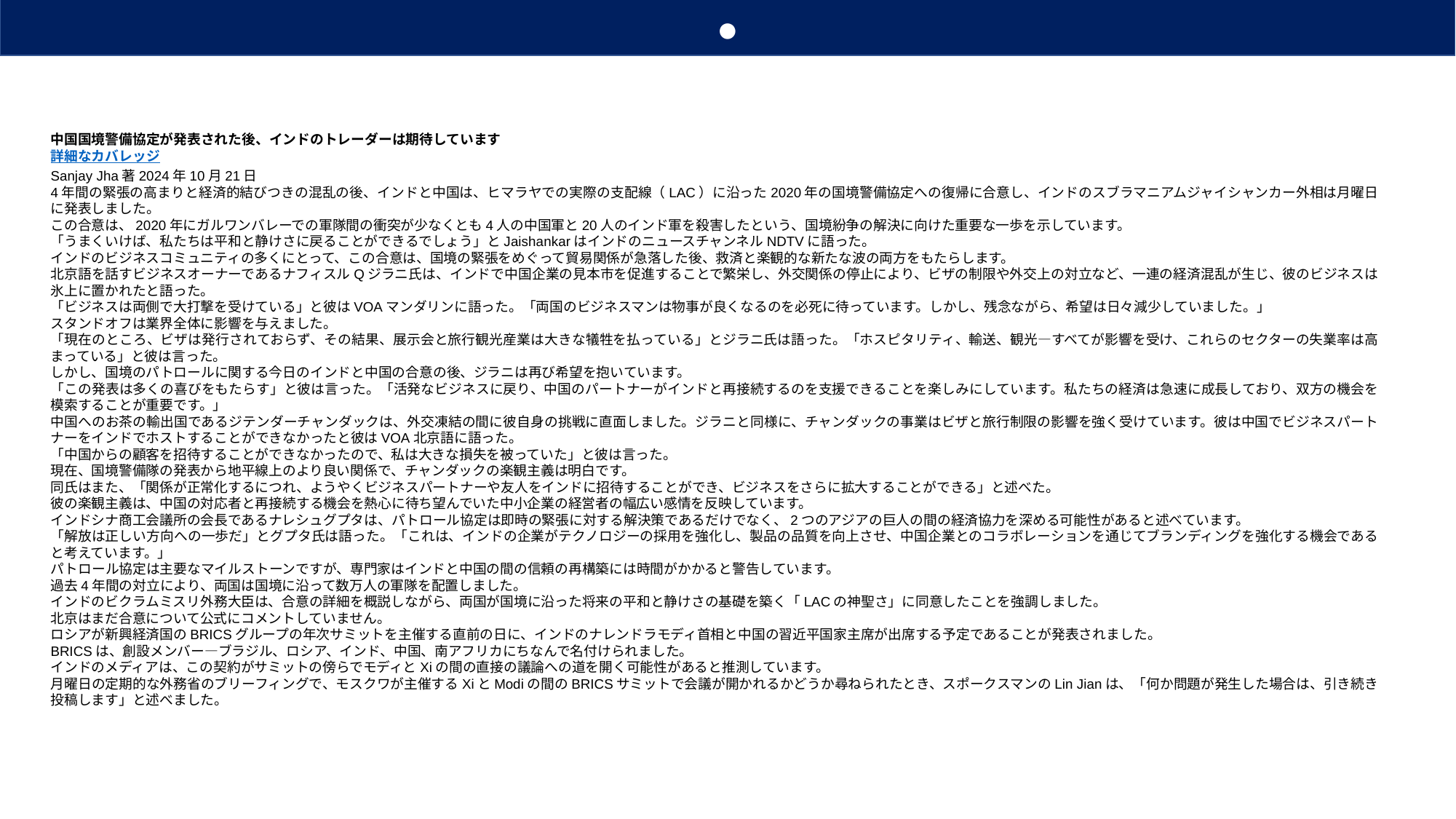

●
中国国境警備協定が発表された後、インドのトレーダーは期待しています
詳細なカバレッジ
Sanjay Jha著2024年10月21日
4年間の緊張の高まりと経済的結びつきの混乱の後、インドと中国は、ヒマラヤでの実際の支配線（LAC）に沿った2020年の国境警備協定への復帰に合意し、インドのスブラマニアムジャイシャンカー外相は月曜日に発表しました。
この合意は、2020年にガルワンバレーでの軍隊間の衝突が少なくとも4人の中国軍と20人のインド軍を殺害したという、国境紛争の解決に向けた重要な一歩を示しています。
「うまくいけば、私たちは平和と静けさに戻ることができるでしょう」とJaishankarはインドのニュースチャンネルNDTVに語った。
インドのビジネスコミュニティの多くにとって、この合意は、国境の緊張をめぐって貿易関係が急落した後、救済と楽観的な新たな波の両方をもたらします。
北京語を話すビジネスオーナーであるナフィスルQジラニ氏は、インドで中国企業の見本市を促進することで繁栄し、外交関係の停止により、ビザの制限や外交上の対立など、一連の経済混乱が生じ、彼のビジネスは氷上に置かれたと語った。
「ビジネスは両側で大打撃を受けている」と彼はVOAマンダリンに語った。「両国のビジネスマンは物事が良くなるのを必死に待っています。しかし、残念ながら、希望は日々減少していました。」
スタンドオフは業界全体に影響を与えました。
「現在のところ、ビザは発行されておらず、その結果、展示会と旅行観光産業は大きな犠牲を払っている」とジラニ氏は語った。「ホスピタリティ、輸送、観光—すべてが影響を受け、これらのセクターの失業率は高まっている」と彼は言った。
しかし、国境のパトロールに関する今日のインドと中国の合意の後、ジラニは再び希望を抱いています。
「この発表は多くの喜びをもたらす」と彼は言った。「活発なビジネスに戻り、中国のパートナーがインドと再接続するのを支援できることを楽しみにしています。私たちの経済は急速に成長しており、双方の機会を模索することが重要です。」
中国へのお茶の輸出国であるジテンダーチャンダックは、外交凍結の間に彼自身の挑戦に直面しました。ジラニと同様に、チャンダックの事業はビザと旅行制限の影響を強く受けています。彼は中国でビジネスパートナーをインドでホストすることができなかったと彼はVOA北京語に語った。
「中国からの顧客を招待することができなかったので、私は大きな損失を被っていた」と彼は言った。
現在、国境警備隊の発表から地平線上のより良い関係で、チャンダックの楽観主義は明白です。
同氏はまた、「関係が正常化するにつれ、ようやくビジネスパートナーや友人をインドに招待することができ、ビジネスをさらに拡大することができる」と述べた。
彼の楽観主義は、中国の対応者と再接続する機会を熱心に待ち望んでいた中小企業の経営者の幅広い感情を反映しています。
インドシナ商工会議所の会長であるナレシュグプタは、パトロール協定は即時の緊張に対する解決策であるだけでなく、2つのアジアの巨人の間の経済協力を深める可能性があると述べています。
「解放は正しい方向への一歩だ」とグプタ氏は語った。「これは、インドの企業がテクノロジーの採用を強化し、製品の品質を向上させ、中国企業とのコラボレーションを通じてブランディングを強化する機会であると考えています。」
パトロール協定は主要なマイルストーンですが、専門家はインドと中国の間の信頼の再構築には時間がかかると警告しています。
過去4年間の対立により、両国は国境に沿って数万人の軍隊を配置しました。
インドのビクラムミスリ外務大臣は、合意の詳細を概説しながら、両国が国境に沿った将来の平和と静けさの基礎を築く「LACの神聖さ」に同意したことを強調しました。
北京はまだ合意について公式にコメントしていません。
ロシアが新興経済国のBRICSグループの年次サミットを主催する直前の日に、インドのナレンドラモディ首相と中国の習近平国家主席が出席する予定であることが発表されました。
BRICSは、創設メンバー—ブラジル、ロシア、インド、中国、南アフリカにちなんで名付けられました。
インドのメディアは、この契約がサミットの傍らでモディとXiの間の直接の議論への道を開く可能性があると推測しています。
月曜日の定期的な外務省のブリーフィングで、モスクワが主催するXiとModiの間のBRICSサミットで会議が開かれるかどうか尋ねられたとき、スポークスマンのLin Jianは、「何か問題が発生した場合は、引き続き投稿します」と述べました。